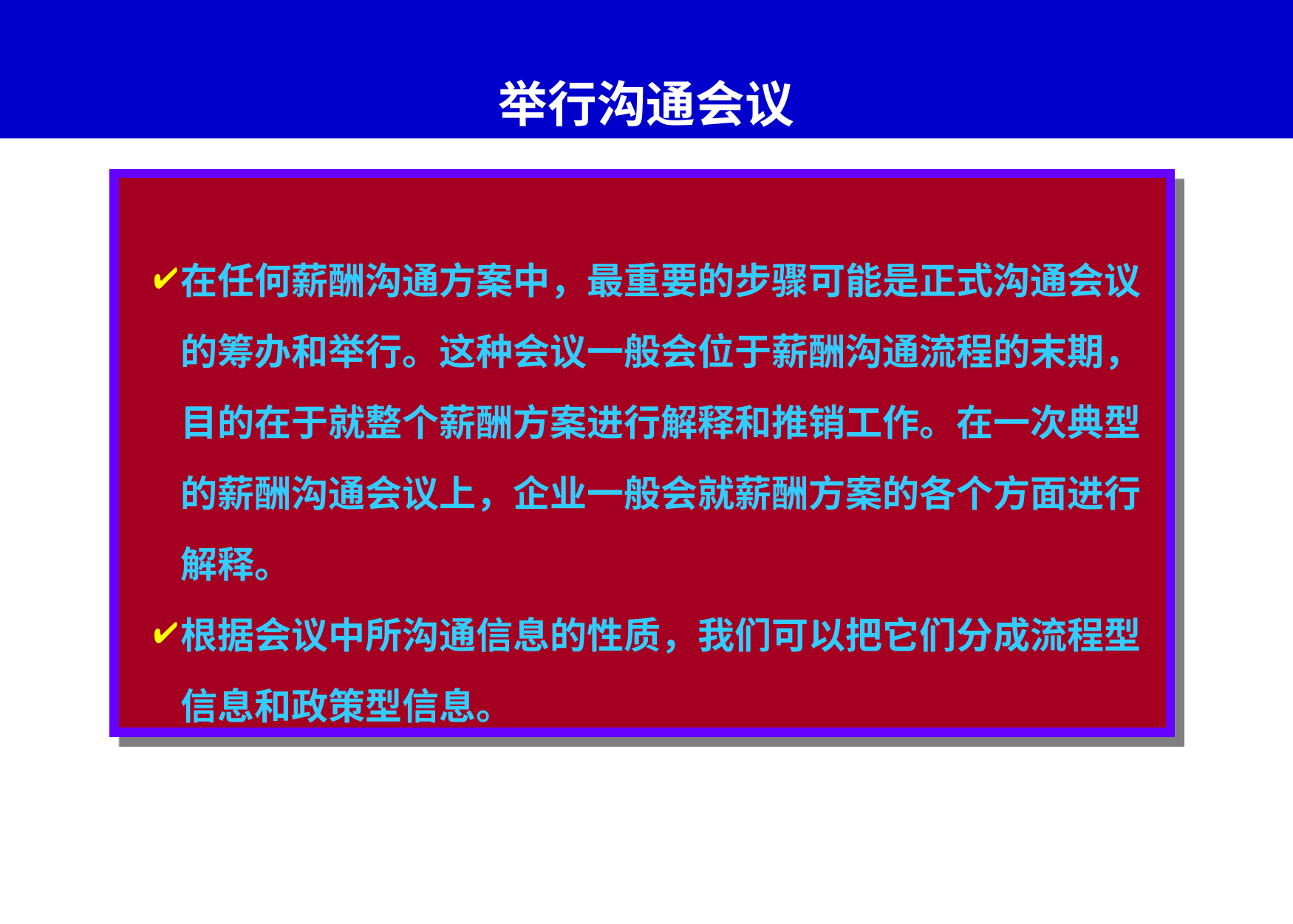

# 举行沟通会议

在任何薪酬沟通方案中，最重要的步骤可能是正式沟通会议的筹办和举行。这种会议一般会位于薪酬沟通流程的末期，目的在于就整个薪酬方案进行解释和推销工作。在一次典型的薪酬沟通会议上，企业一般会就薪酬方案的各个方面进行解释。
根据会议中所沟通信息的性质，我们可以把它们分成流程型信息和政策型信息。